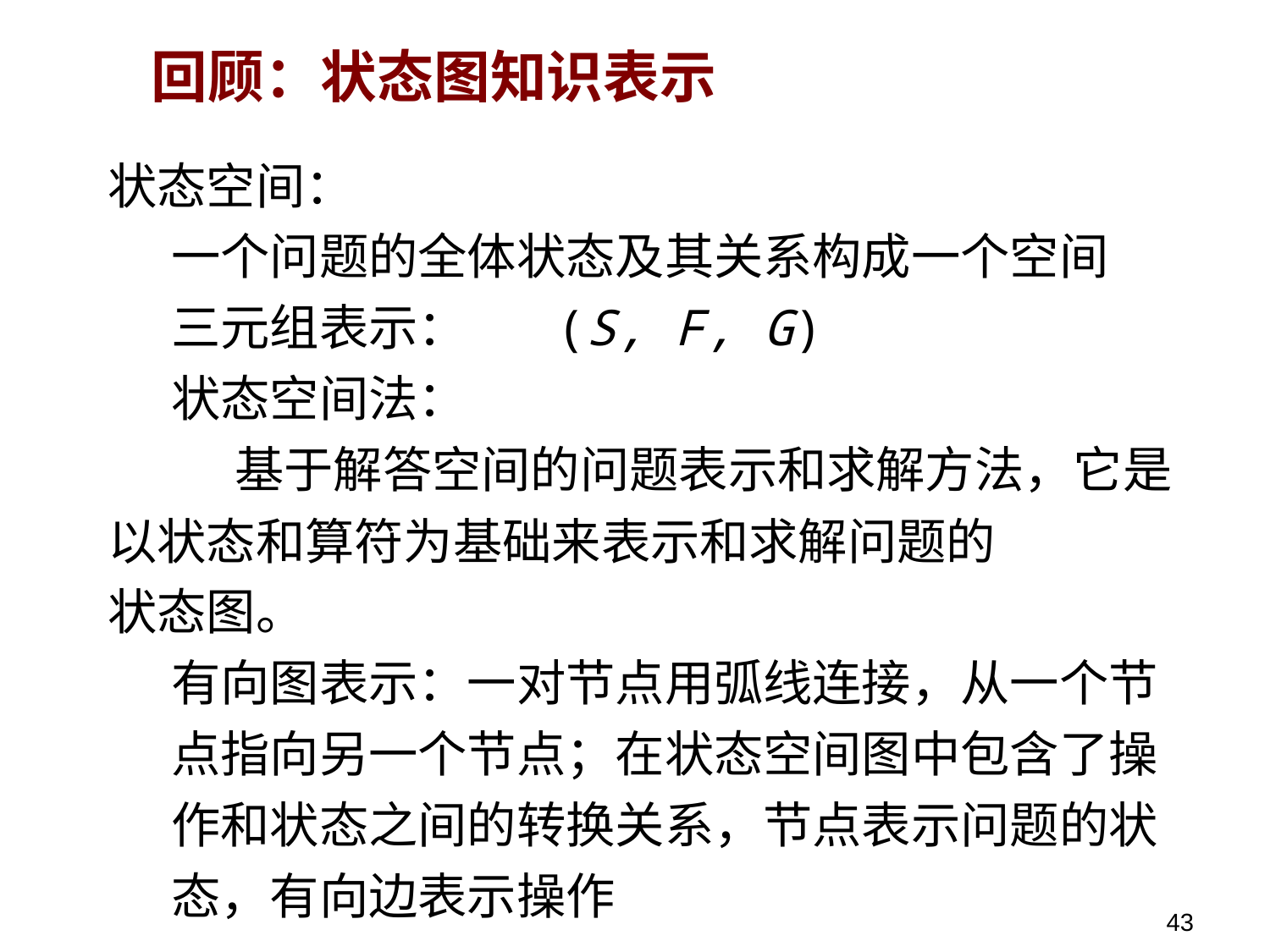

回顾：状态图知识表示
状态空间：
一个问题的全体状态及其关系构成一个空间
三元组表示：       (S, F, G)
状态空间法：
	基于解答空间的问题表示和求解方法，它是以状态和算符为基础来表示和求解问题的
状态图。
有向图表示：一对节点用弧线连接，从一个节点指向另一个节点；在状态空间图中包含了操作和状态之间的转换关系，节点表示问题的状态，有向边表示操作

43